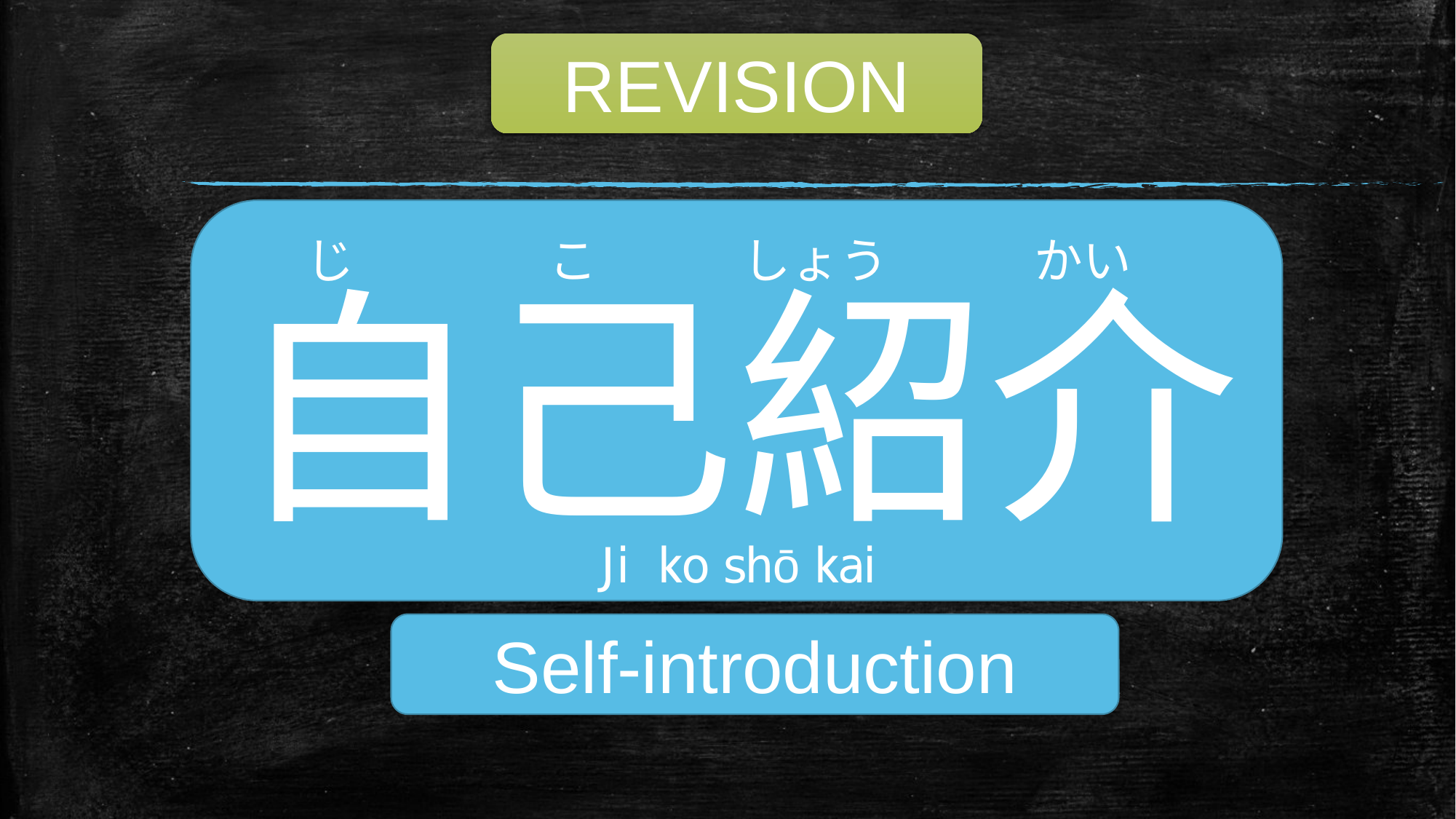

REVISION
自己紹介
じ　　　　こ　　　しょう　　　かい
Ji  ko shō kai
Self-introduction